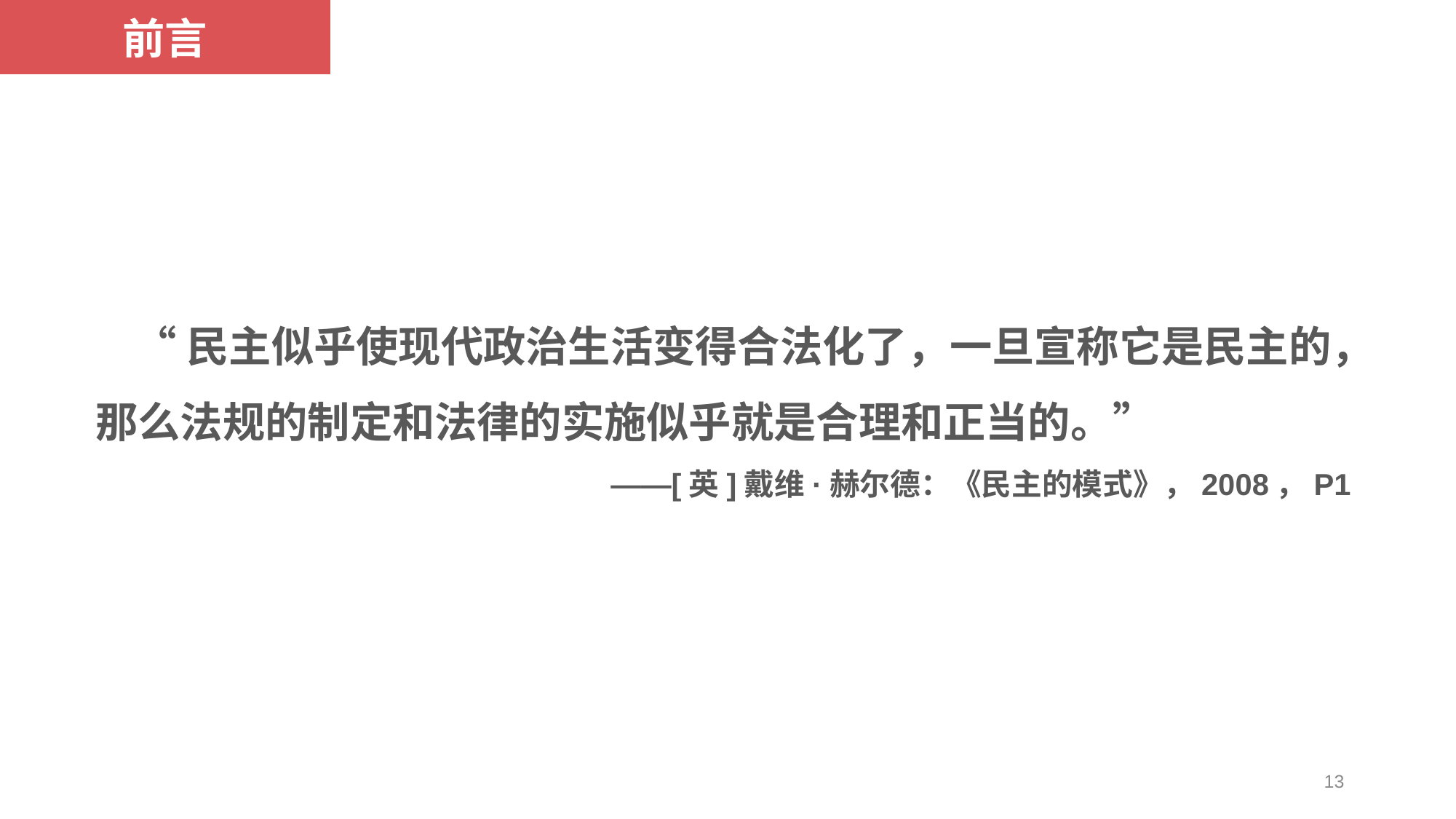

前言
    “民主似乎使现代政治生活变得合法化了，一旦宣称它是民主的，那么法规的制定和法律的实施似乎就是合理和正当的。”
——[英]戴维·赫尔德：《民主的模式》，2008，P1
13